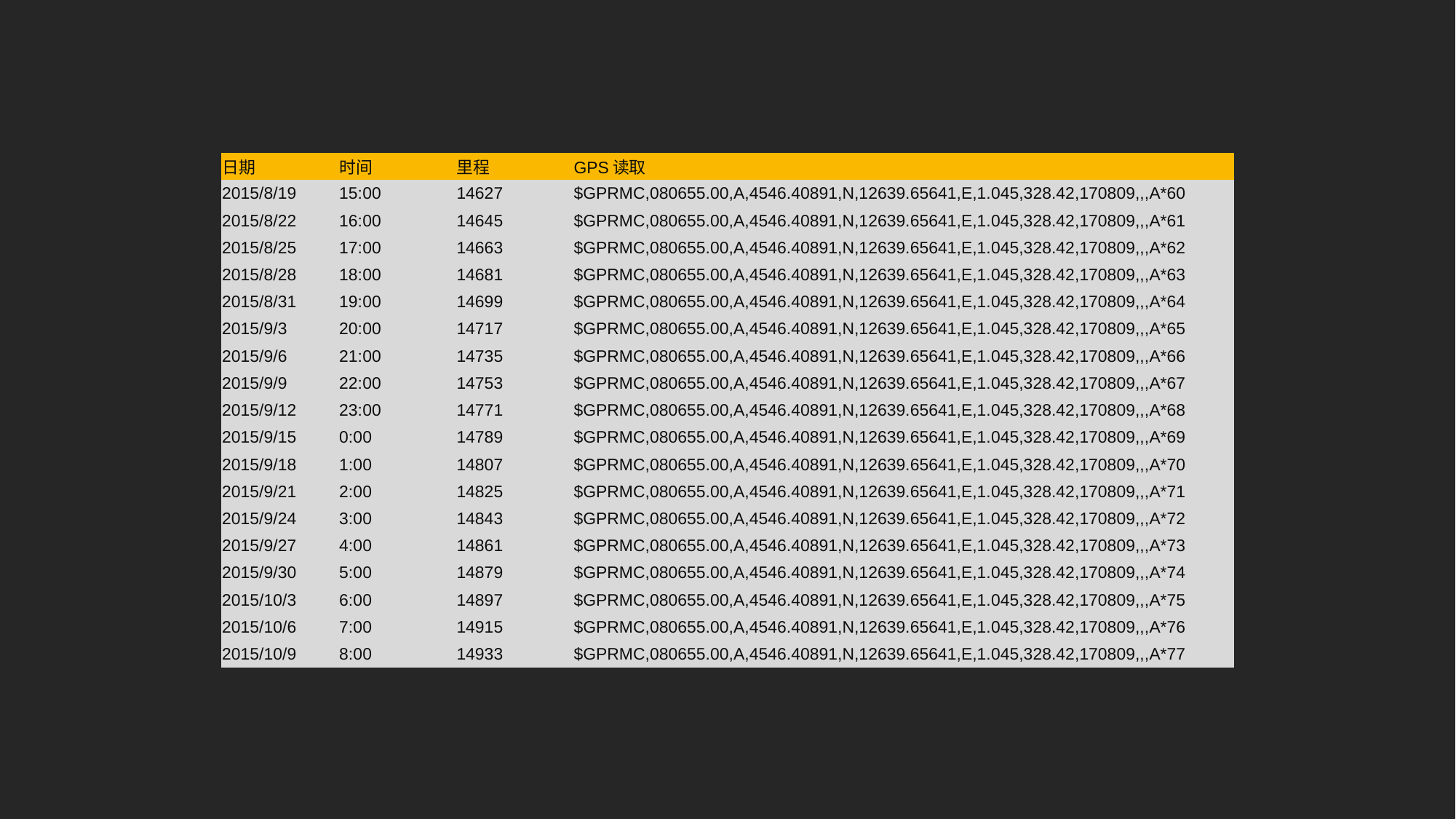

| 日期 | 时间 | 里程 | GPS读取 |
| --- | --- | --- | --- |
| 2015/8/19 | 15:00 | 14627 | $GPRMC,080655.00,A,4546.40891,N,12639.65641,E,1.045,328.42,170809,,,A\*60 |
| 2015/8/22 | 16:00 | 14645 | $GPRMC,080655.00,A,4546.40891,N,12639.65641,E,1.045,328.42,170809,,,A\*61 |
| 2015/8/25 | 17:00 | 14663 | $GPRMC,080655.00,A,4546.40891,N,12639.65641,E,1.045,328.42,170809,,,A\*62 |
| 2015/8/28 | 18:00 | 14681 | $GPRMC,080655.00,A,4546.40891,N,12639.65641,E,1.045,328.42,170809,,,A\*63 |
| 2015/8/31 | 19:00 | 14699 | $GPRMC,080655.00,A,4546.40891,N,12639.65641,E,1.045,328.42,170809,,,A\*64 |
| 2015/9/3 | 20:00 | 14717 | $GPRMC,080655.00,A,4546.40891,N,12639.65641,E,1.045,328.42,170809,,,A\*65 |
| 2015/9/6 | 21:00 | 14735 | $GPRMC,080655.00,A,4546.40891,N,12639.65641,E,1.045,328.42,170809,,,A\*66 |
| 2015/9/9 | 22:00 | 14753 | $GPRMC,080655.00,A,4546.40891,N,12639.65641,E,1.045,328.42,170809,,,A\*67 |
| 2015/9/12 | 23:00 | 14771 | $GPRMC,080655.00,A,4546.40891,N,12639.65641,E,1.045,328.42,170809,,,A\*68 |
| 2015/9/15 | 0:00 | 14789 | $GPRMC,080655.00,A,4546.40891,N,12639.65641,E,1.045,328.42,170809,,,A\*69 |
| 2015/9/18 | 1:00 | 14807 | $GPRMC,080655.00,A,4546.40891,N,12639.65641,E,1.045,328.42,170809,,,A\*70 |
| 2015/9/21 | 2:00 | 14825 | $GPRMC,080655.00,A,4546.40891,N,12639.65641,E,1.045,328.42,170809,,,A\*71 |
| 2015/9/24 | 3:00 | 14843 | $GPRMC,080655.00,A,4546.40891,N,12639.65641,E,1.045,328.42,170809,,,A\*72 |
| 2015/9/27 | 4:00 | 14861 | $GPRMC,080655.00,A,4546.40891,N,12639.65641,E,1.045,328.42,170809,,,A\*73 |
| 2015/9/30 | 5:00 | 14879 | $GPRMC,080655.00,A,4546.40891,N,12639.65641,E,1.045,328.42,170809,,,A\*74 |
| 2015/10/3 | 6:00 | 14897 | $GPRMC,080655.00,A,4546.40891,N,12639.65641,E,1.045,328.42,170809,,,A\*75 |
| 2015/10/6 | 7:00 | 14915 | $GPRMC,080655.00,A,4546.40891,N,12639.65641,E,1.045,328.42,170809,,,A\*76 |
| 2015/10/9 | 8:00 | 14933 | $GPRMC,080655.00,A,4546.40891,N,12639.65641,E,1.045,328.42,170809,,,A\*77 |